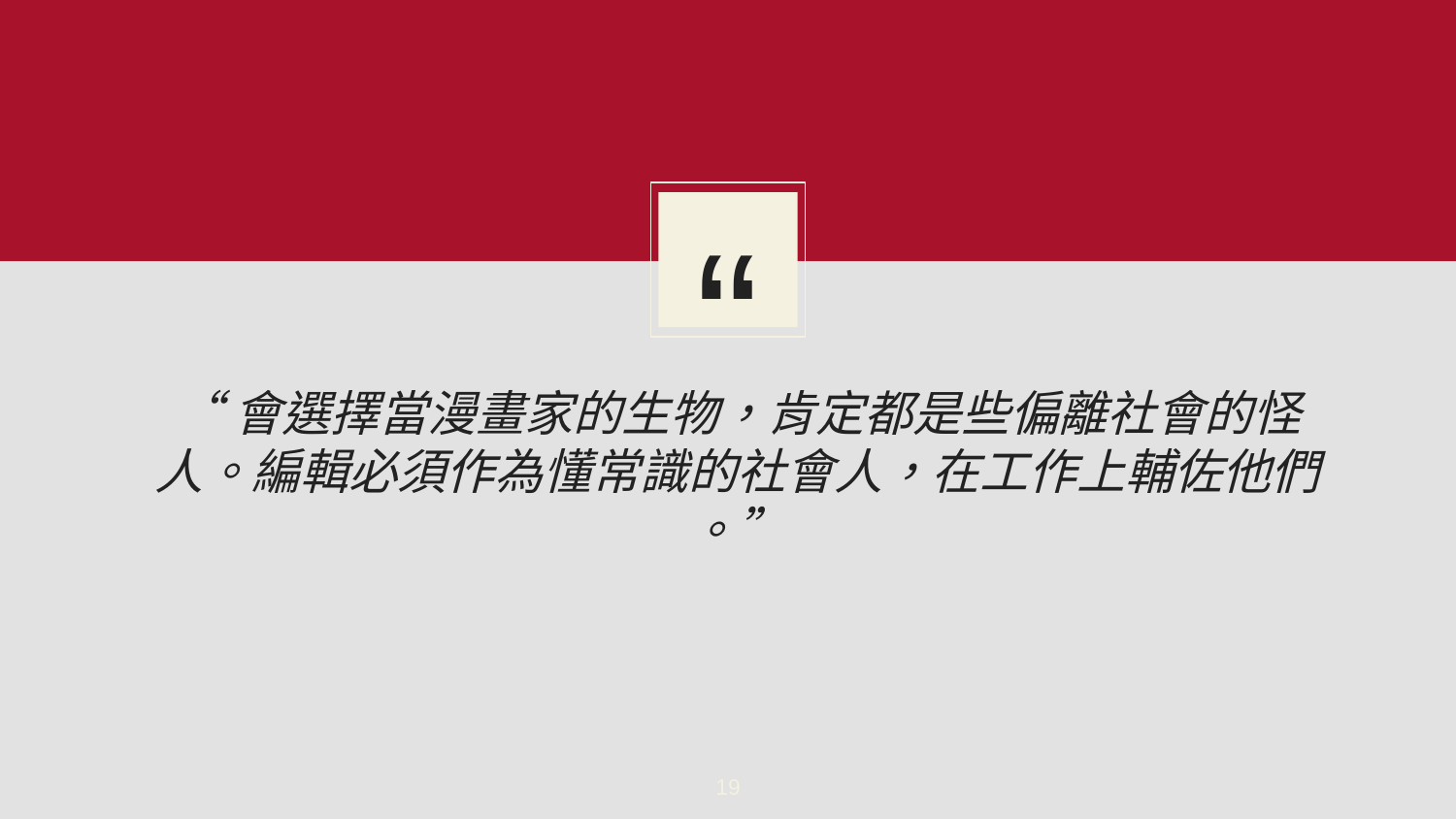

“會選擇當漫畫家的生物，肯定都是些偏離社會的怪人。編輯必須作為懂常識的社會人，在工作上輔佐他們 。”

19